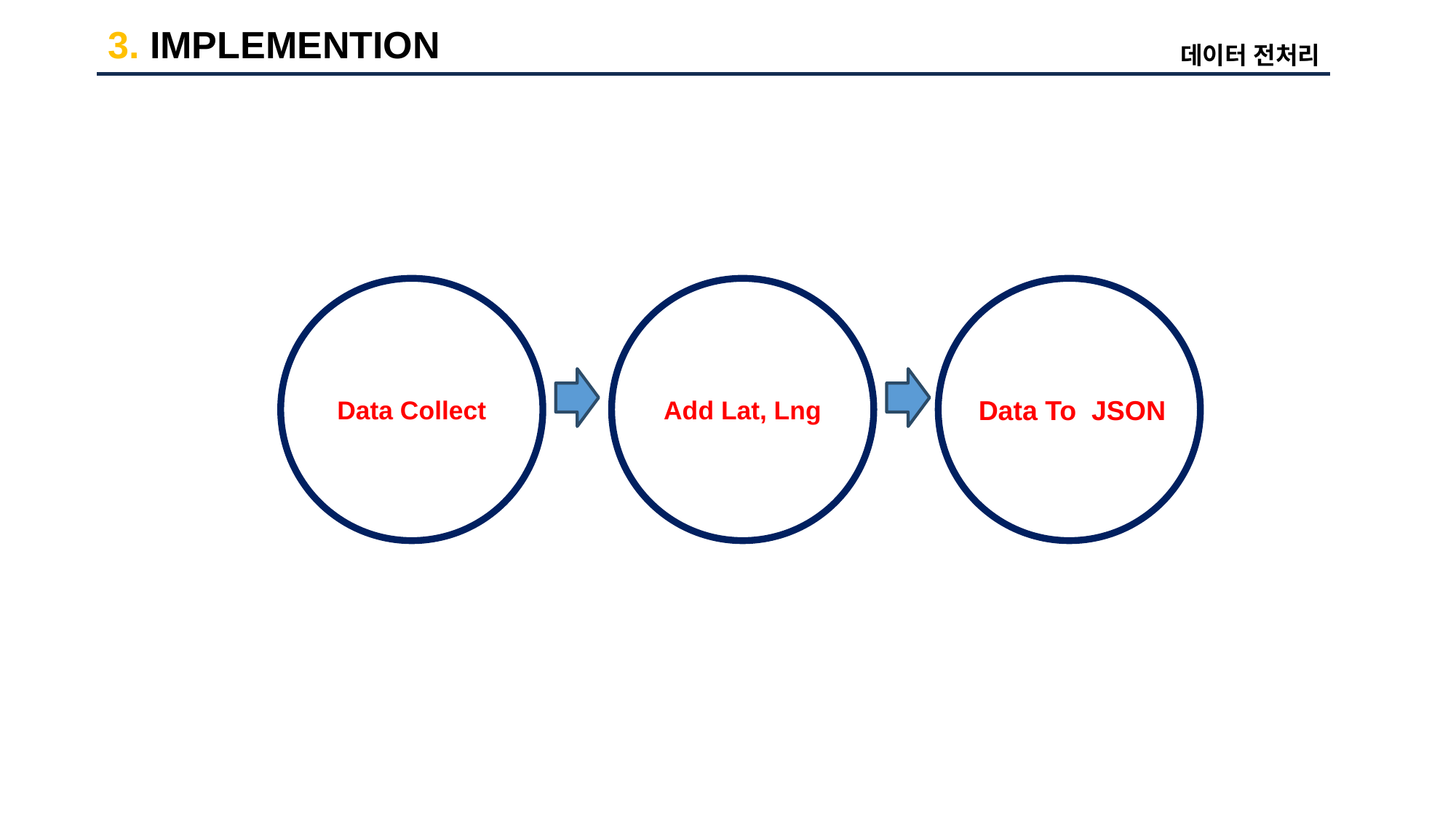

3. IMPLEMENTION
데이터 전처리
Data Collect
Add Lat, Lng

Data To  JSON